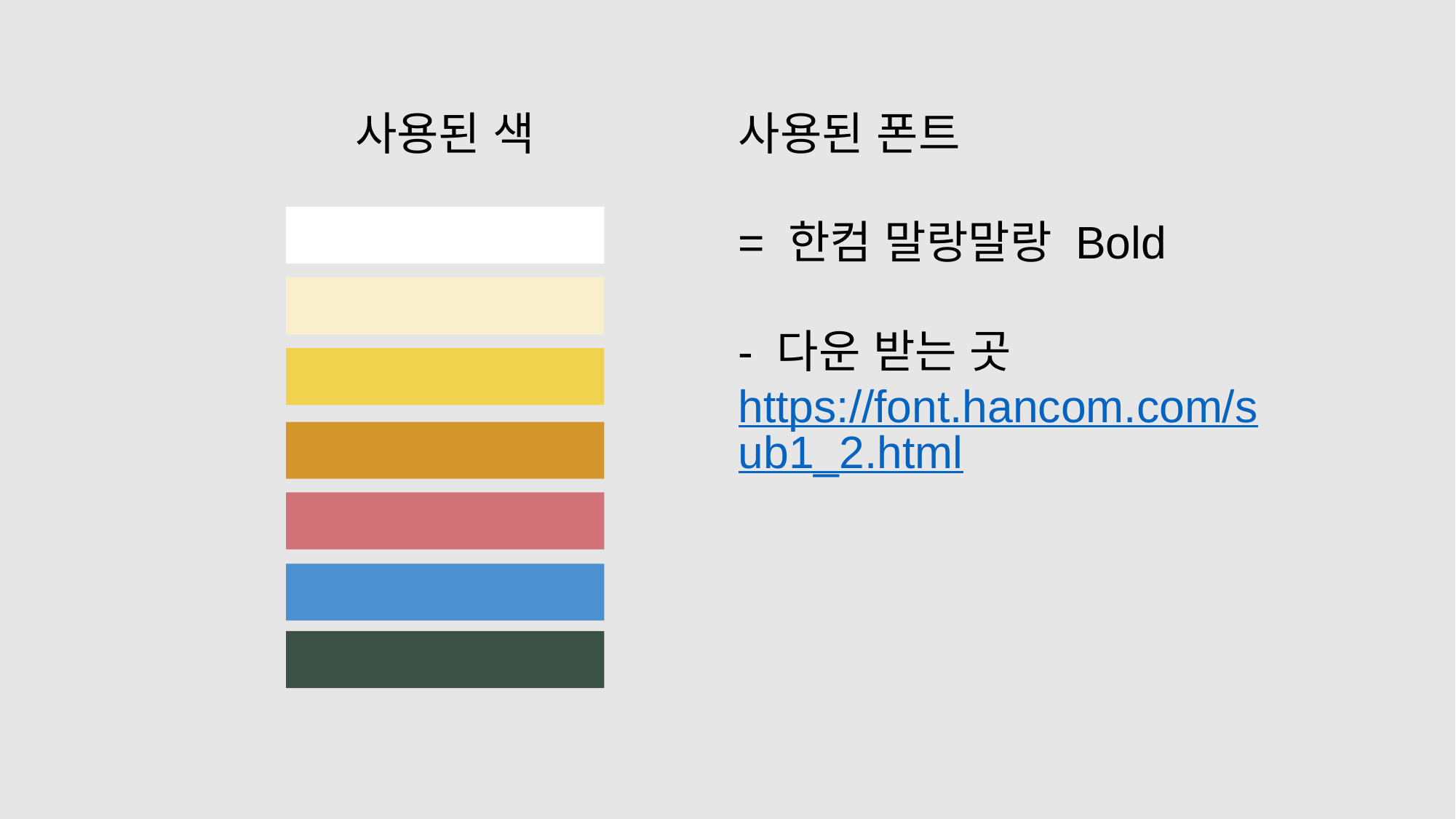

사용된 색
사용된 폰트

= 한컴 말랑말랑 Bold

- 다운 받는 곳
https://font.hancom.com/sub1_2.html